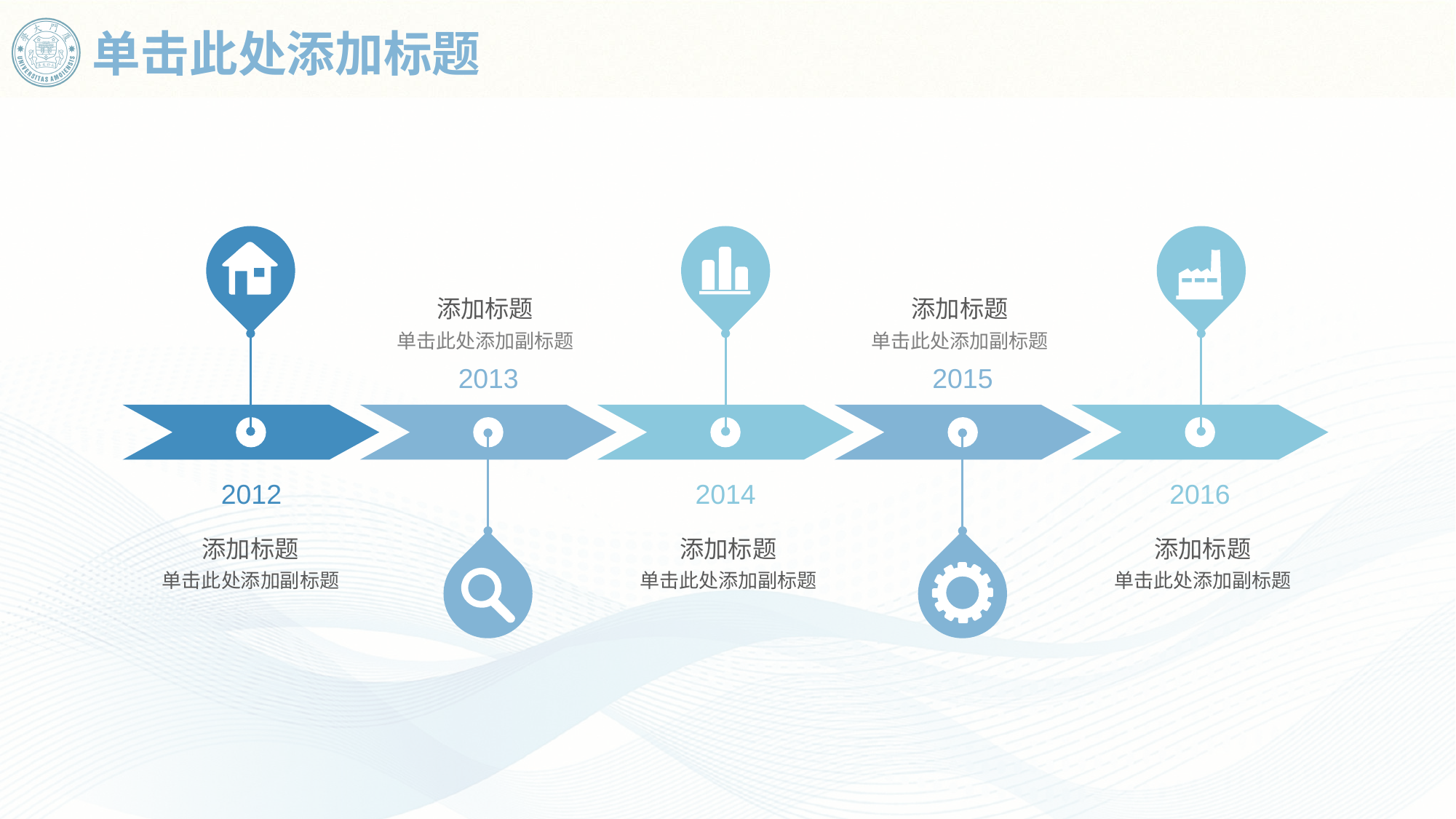

# 单击此处添加标题

添加标题
单击此处添加副标题
添加标题
单击此处添加副标题
2013
2015

2012
2014
2016
添加标题
单击此处添加副标题
添加标题
单击此处添加副标题
添加标题
单击此处添加副标题